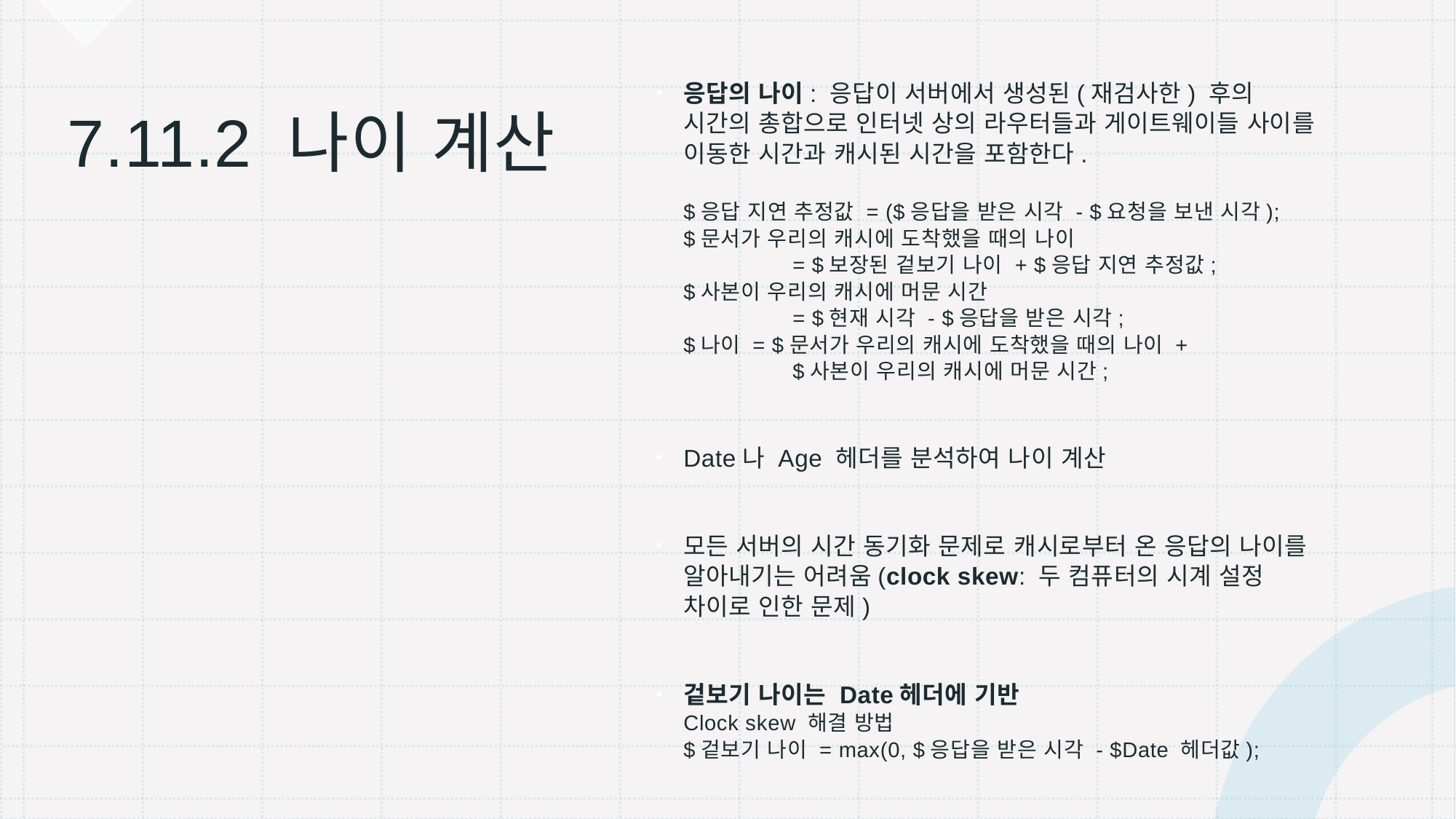

응답의 나이: 응답이 서버에서 생성된(재검사한) 후의 시간의 총합으로 인터넷 상의 라우터들과 게이트웨이들 사이를 이동한 시간과 캐시된 시간을 포함한다.
$응답 지연 추정값 = ($응답을 받은 시각 - $요청을 보낸 시각);
$문서가 우리의 캐시에 도착했을 때의 나이
	= $보장된 겉보기 나이 + $응답 지연 추정값;
$사본이 우리의 캐시에 머문 시간
	= $현재 시각 - $응답을 받은 시각;
$나이 = $문서가 우리의 캐시에 도착했을 때의 나이 +
	$사본이 우리의 캐시에 머문 시간;

Date나 Age 헤더를 분석하여 나이 계산

모든 서버의 시간 동기화 문제로 캐시로부터 온 응답의 나이를 알아내기는 어려움(clock skew: 두 컴퓨터의 시계 설정 차이로 인한 문제)

겉보기 나이는 Date헤더에 기반
Clock skew 해결 방법
$겉보기 나이 = max(0, $응답을 받은 시각 - $Date 헤더값);
# 7.11.2 나이 계산